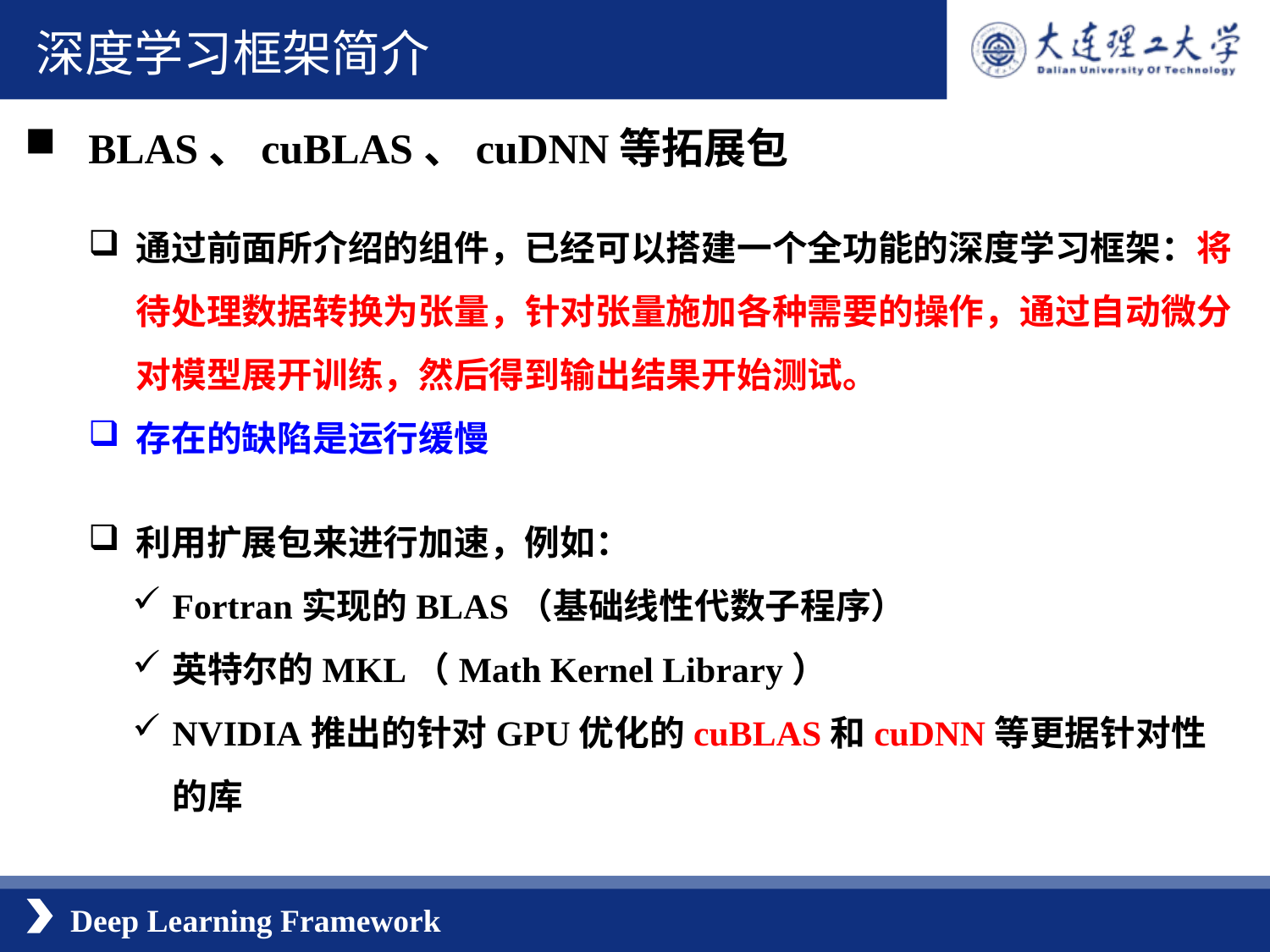

深度学习框架简介
BLAS、cuBLAS、cuDNN等拓展包

通过前面所介绍的组件，已经可以搭建一个全功能的深度学习框架：将待处理数据转换为张量，针对张量施加各种需要的操作，通过自动微分对模型展开训练，然后得到输出结果开始测试。
存在的缺陷是运行缓慢
利用扩展包来进行加速，例如：
Fortran实现的BLAS（基础线性代数子程序）
英特尔的MKL（Math Kernel Library）
NVIDIA推出的针对GPU优化的cuBLAS和cuDNN等更据针对性的库
Deep Learning Framework